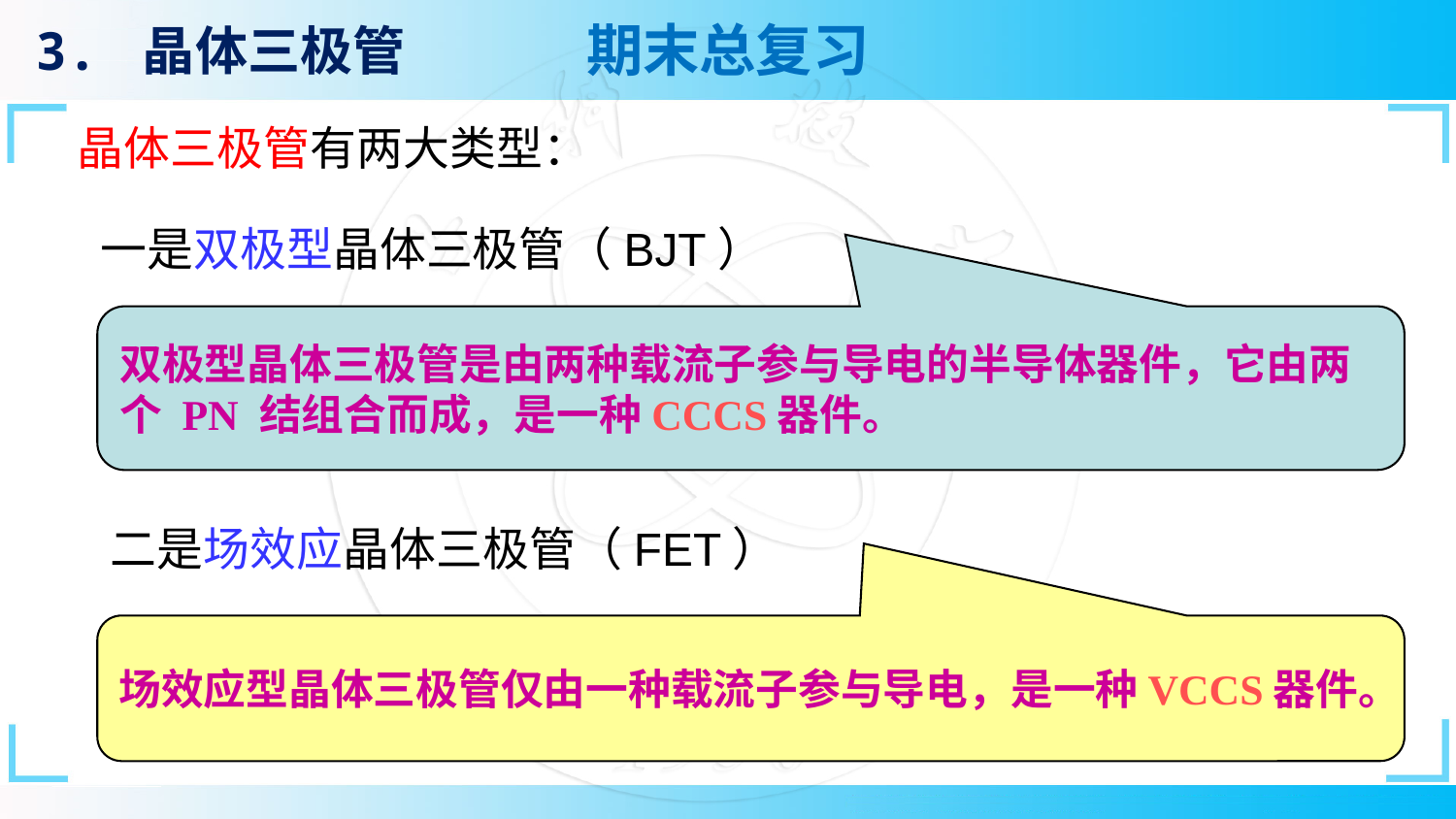

3. 晶体三极管
晶体三极管有两大类型：
一是双极型晶体三极管（BJT）
双极型晶体三极管是由两种载流子参与导电的半导体器件，它由两
个 PN 结组合而成，是一种CCCS器件。
 二是场效应晶体三极管（FET）
场效应型晶体三极管仅由一种载流子参与导电，是一种VCCS器件。